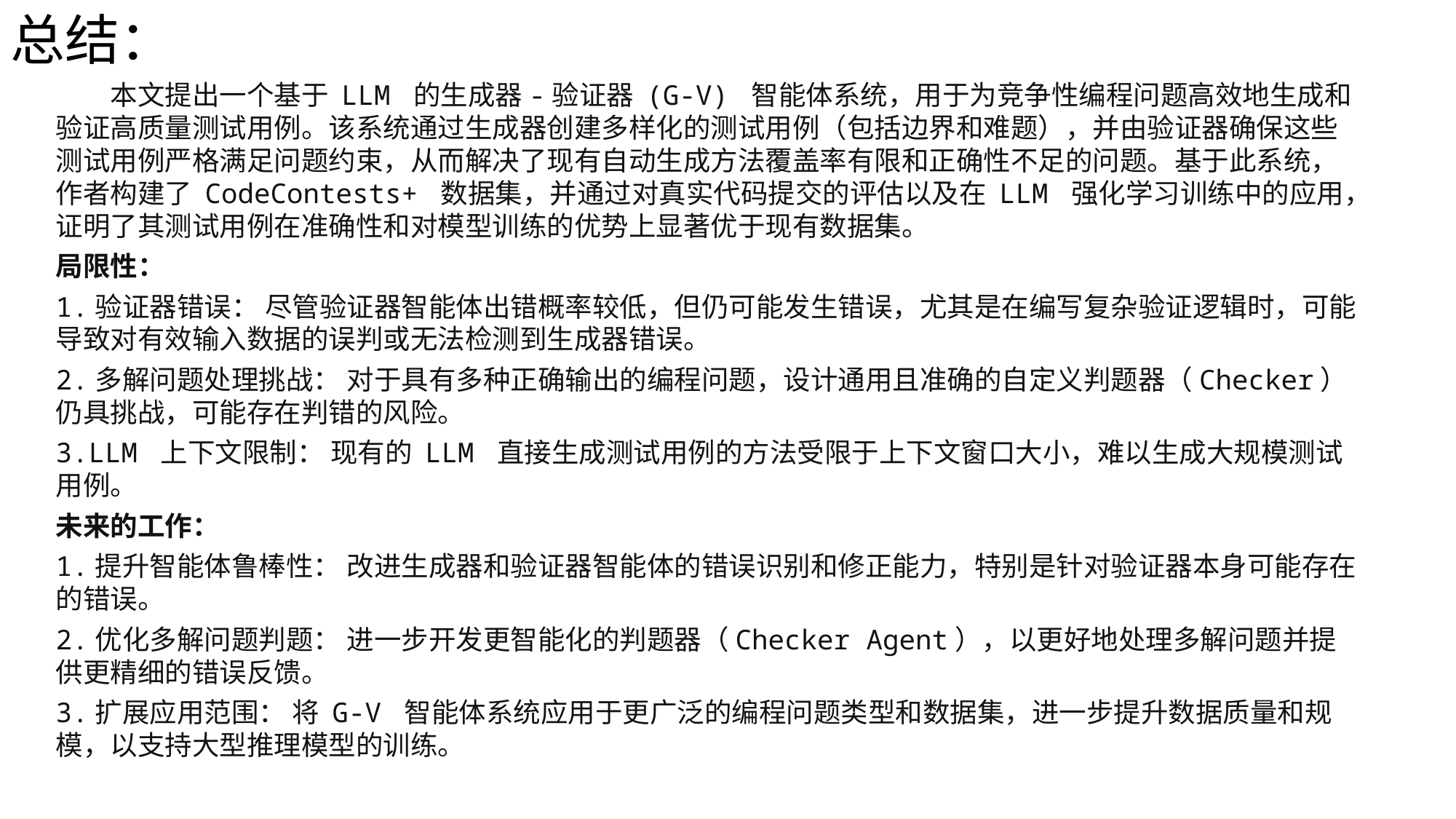

总结：
本文提出一个基于 LLM 的生成器-验证器 (G-V) 智能体系统，用于为竞争性编程问题高效地生成和验证高质量测试用例。该系统通过生成器创建多样化的测试用例（包括边界和难题），并由验证器确保这些测试用例严格满足问题约束，从而解决了现有自动生成方法覆盖率有限和正确性不足的问题。基于此系统，作者构建了 CodeContests+ 数据集，并通过对真实代码提交的评估以及在 LLM 强化学习训练中的应用，证明了其测试用例在准确性和对模型训练的优势上显著优于现有数据集。
局限性：
1.验证器错误： 尽管验证器智能体出错概率较低，但仍可能发生错误，尤其是在编写复杂验证逻辑时，可能导致对有效输入数据的误判或无法检测到生成器错误。
2.多解问题处理挑战： 对于具有多种正确输出的编程问题，设计通用且准确的自定义判题器（Checker）仍具挑战，可能存在判错的风险。
3.LLM 上下文限制： 现有的 LLM 直接生成测试用例的方法受限于上下文窗口大小，难以生成大规模测试用例。
未来的工作：
1.提升智能体鲁棒性： 改进生成器和验证器智能体的错误识别和修正能力，特别是针对验证器本身可能存在的错误。
2.优化多解问题判题： 进一步开发更智能化的判题器（Checker Agent），以更好地处理多解问题并提供更精细的错误反馈。
3.扩展应用范围： 将 G-V 智能体系统应用于更广泛的编程问题类型和数据集，进一步提升数据质量和规模，以支持大型推理模型的训练。